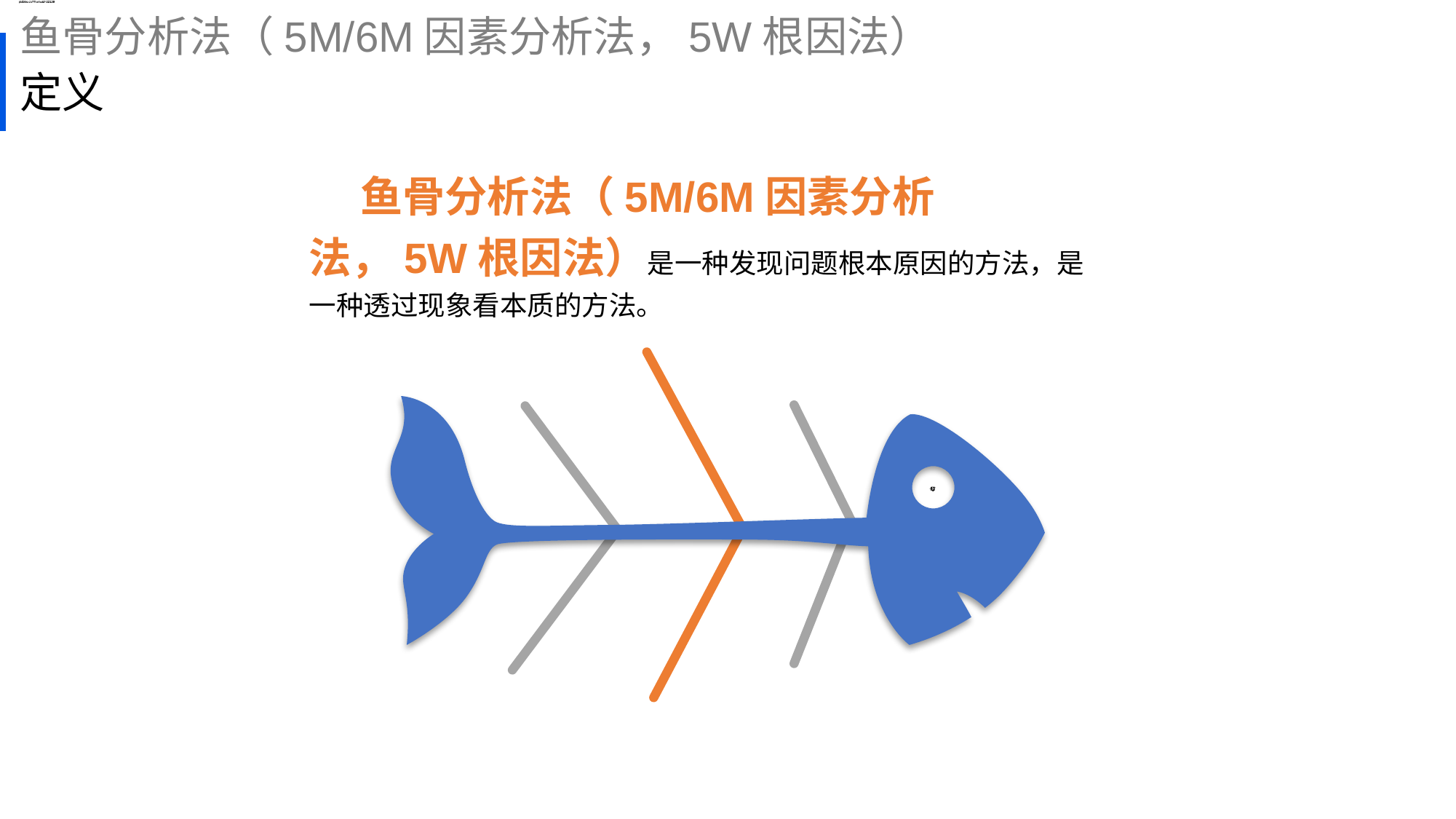

鱼骨分析法（5M/6M因素分析法，5W根因法）
# 定义
     鱼骨分析法（5M/6M因素分析法，5W根因法）是一种发现问题根本原因的方法，是一种透过现象看本质的方法。

http://home.rapidbbs.cn/?fromuid=22138